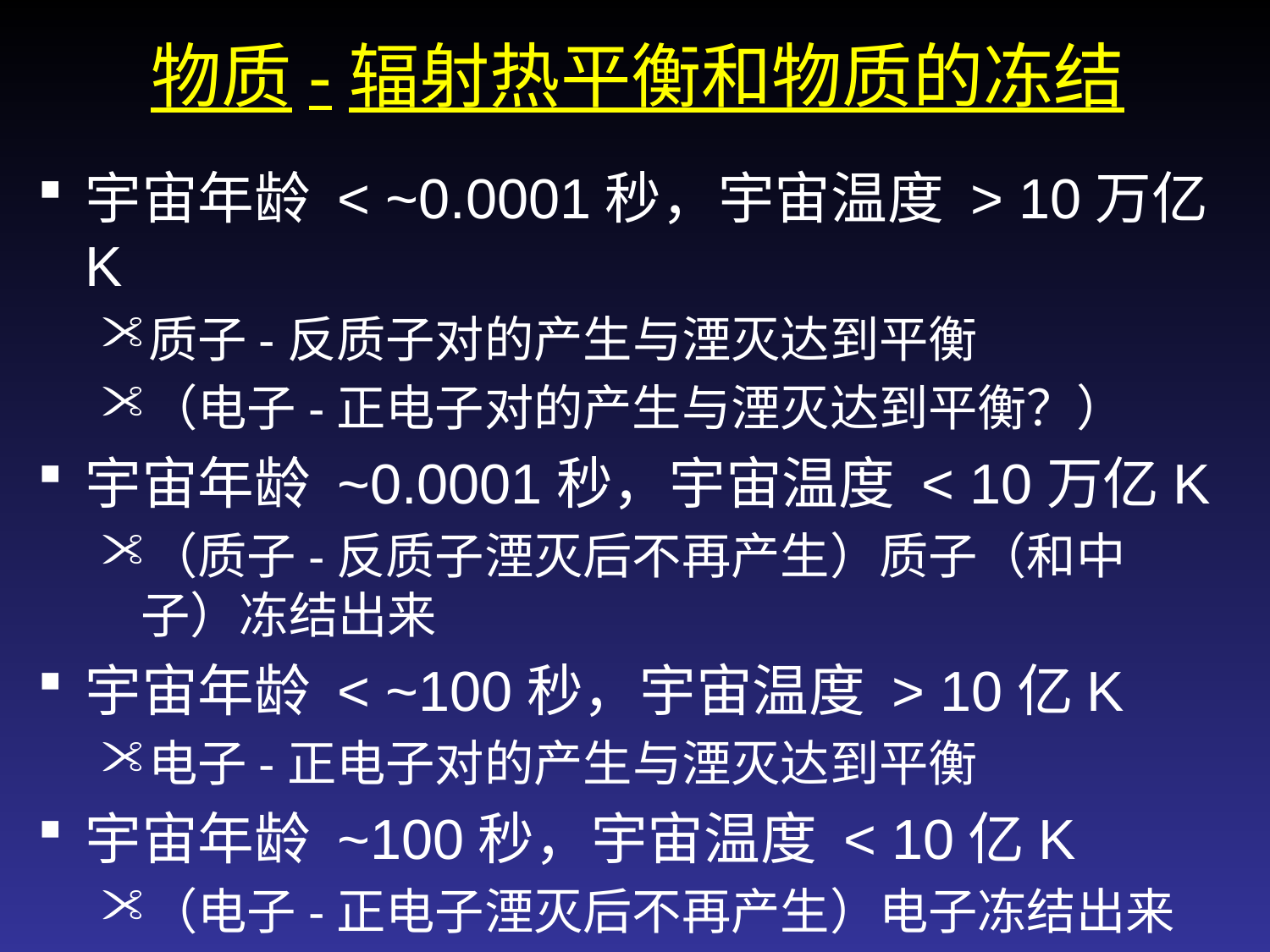

# 物质-辐射热平衡和物质的冻结
宇宙年龄 < ~0.0001秒，宇宙温度 > 10万亿K
质子-反质子对的产生与湮灭达到平衡
（电子-正电子对的产生与湮灭达到平衡？）
宇宙年龄 ~0.0001秒，宇宙温度 < 10万亿K
（质子-反质子湮灭后不再产生）质子（和中子）冻结出来
宇宙年龄 < ~100秒，宇宙温度 > 10亿K
电子-正电子对的产生与湮灭达到平衡
宇宙年龄 ~100秒，宇宙温度 < 10亿K
（电子-正电子湮灭后不再产生）电子冻结出来